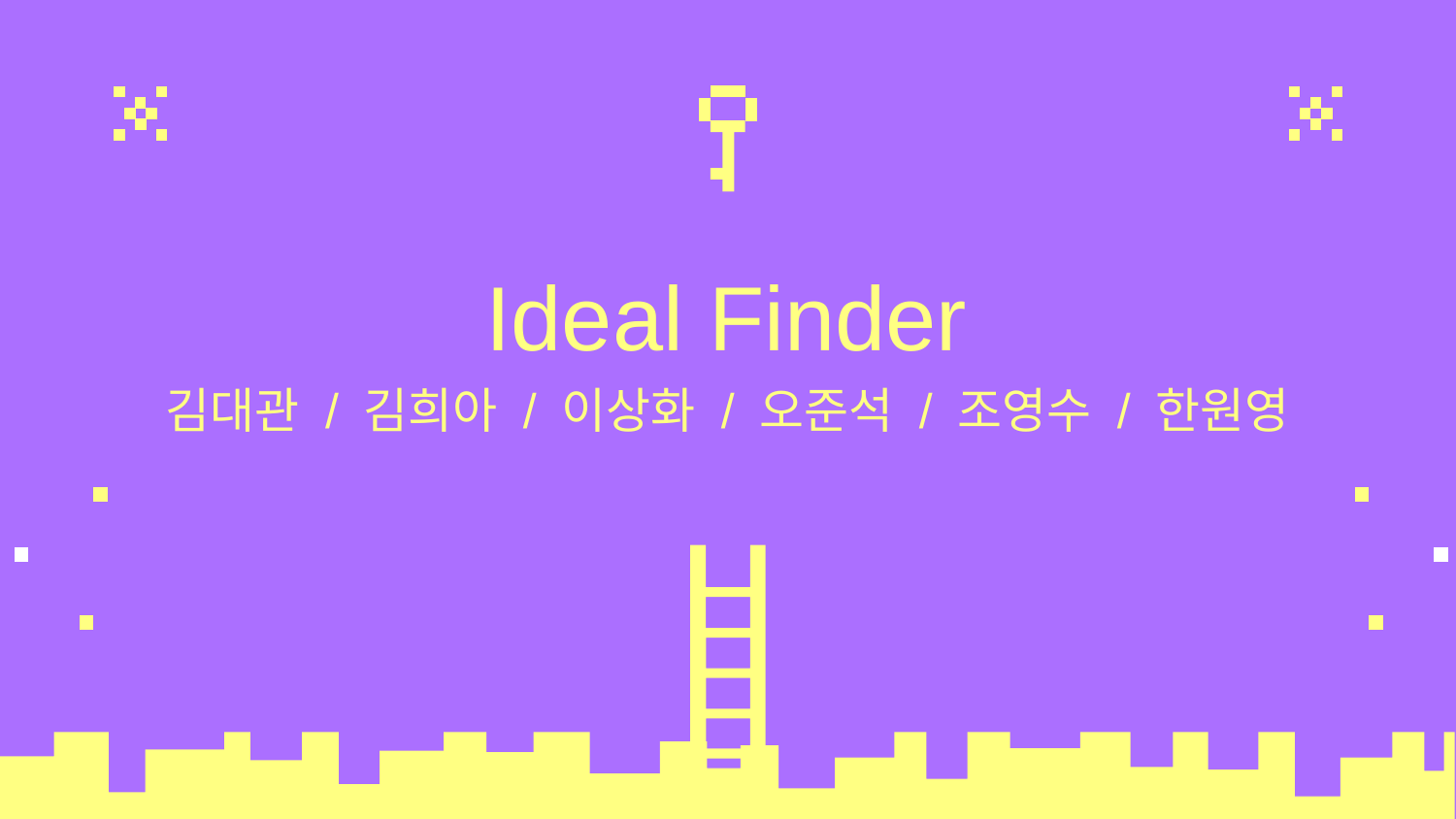

# Ideal Finder
김대관 / 김희아 / 이상화 / 오준석 / 조영수 / 한원영